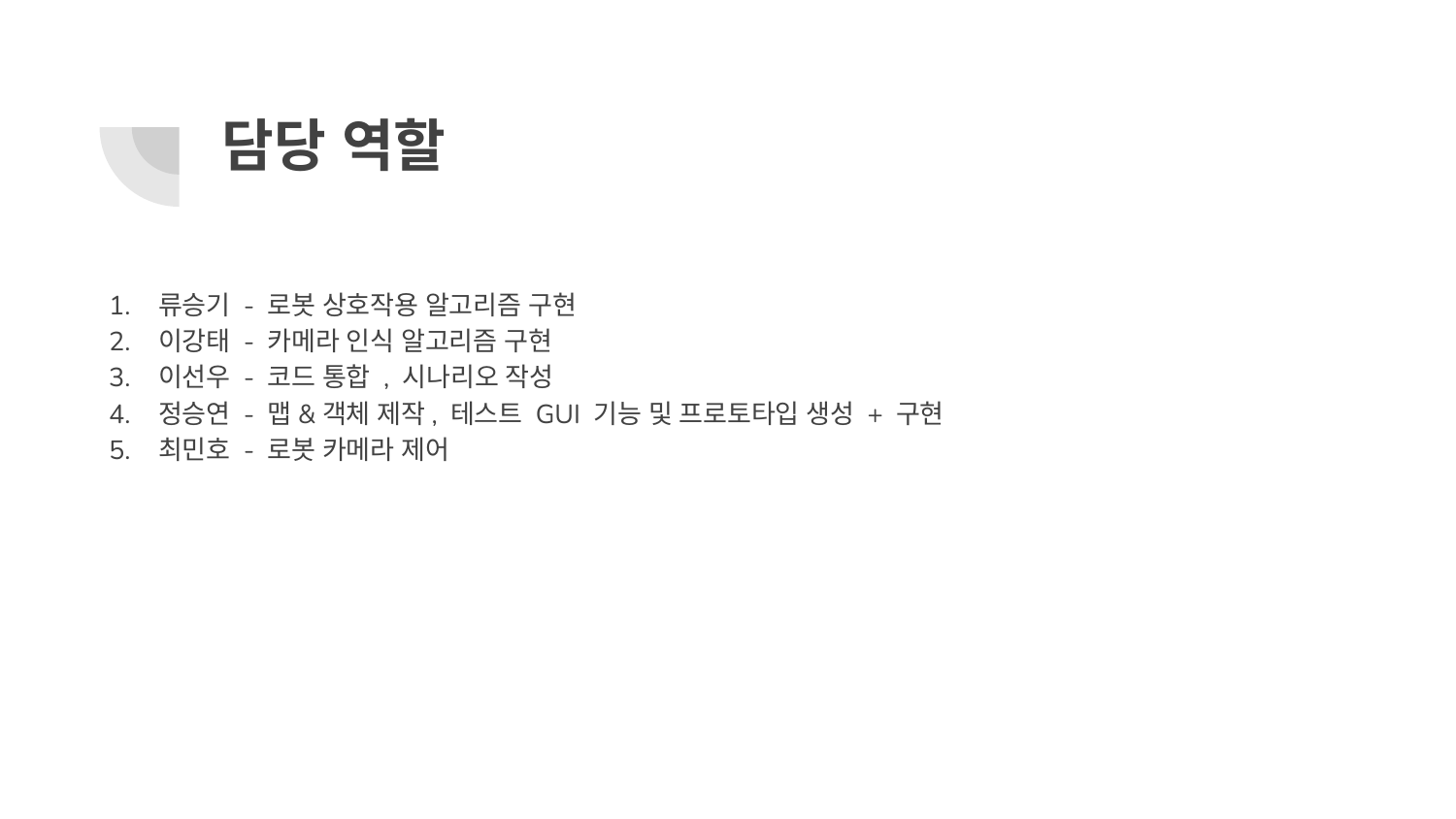

# 담당 역할
류승기 - 로봇 상호작용 알고리즘 구현
이강태 - 카메라 인식 알고리즘 구현
이선우 - 코드 통합 , 시나리오 작성
정승연 - 맵&객체 제작, 테스트 GUI 기능 및 프로토타입 생성 + 구현
최민호 - 로봇 카메라 제어